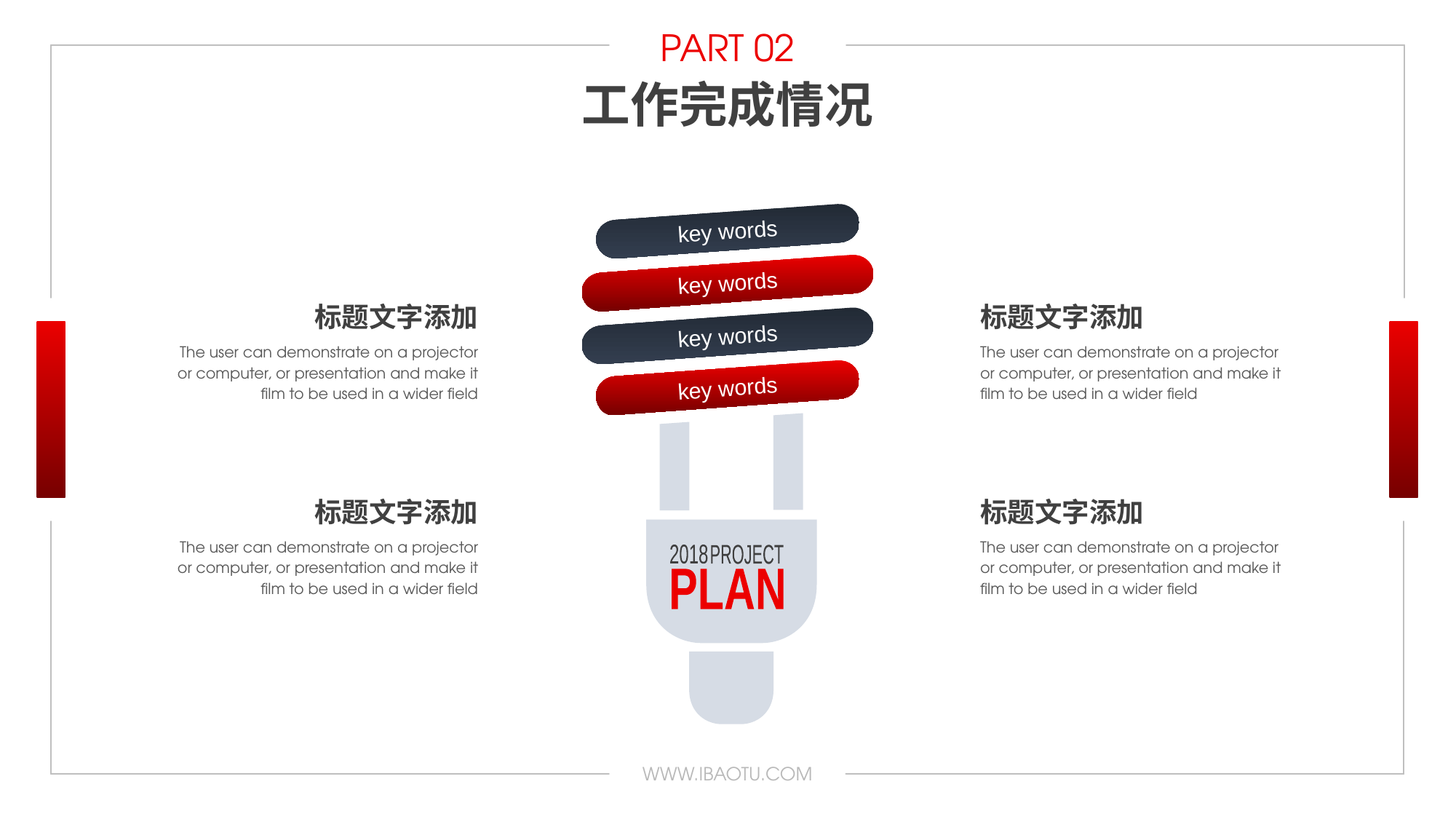

PART 02
工作完成情况

key words

key words

key words

key words

2018
PROJECT
PLAN
标题文字添加
The user can demonstrate on a projector or computer, or presentation and make it film to be used in a wider field
标题文字添加
The user can demonstrate on a projector or computer, or presentation and make it film to be used in a wider field
标题文字添加
The user can demonstrate on a projector or computer, or presentation and make it film to be used in a wider field
标题文字添加
The user can demonstrate on a projector or computer, or presentation and make it film to be used in a wider field